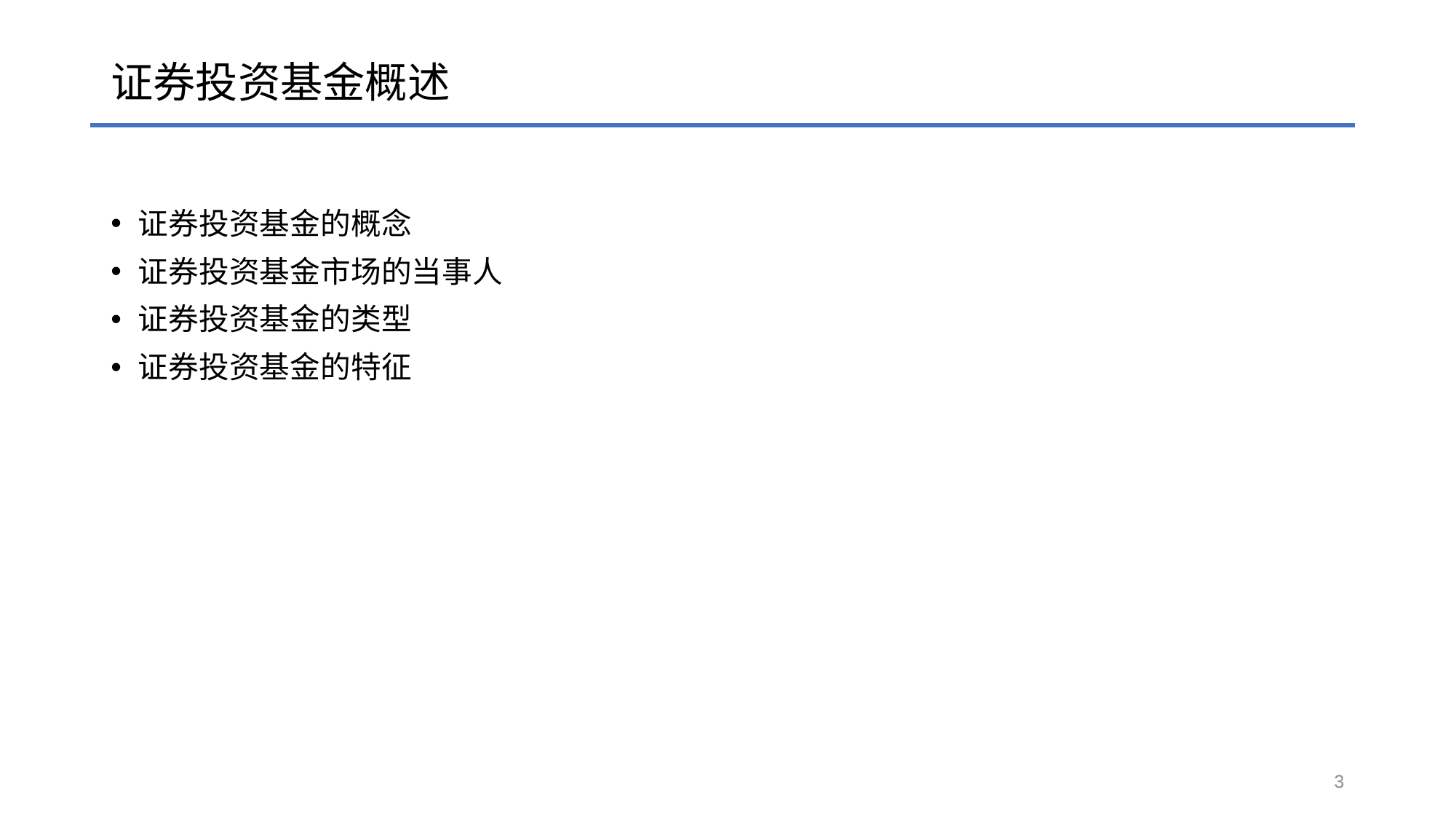

# 证券投资基金概述

证券投资基金的概念
证券投资基金市场的当事人
证券投资基金的类型
证券投资基金的特征
3